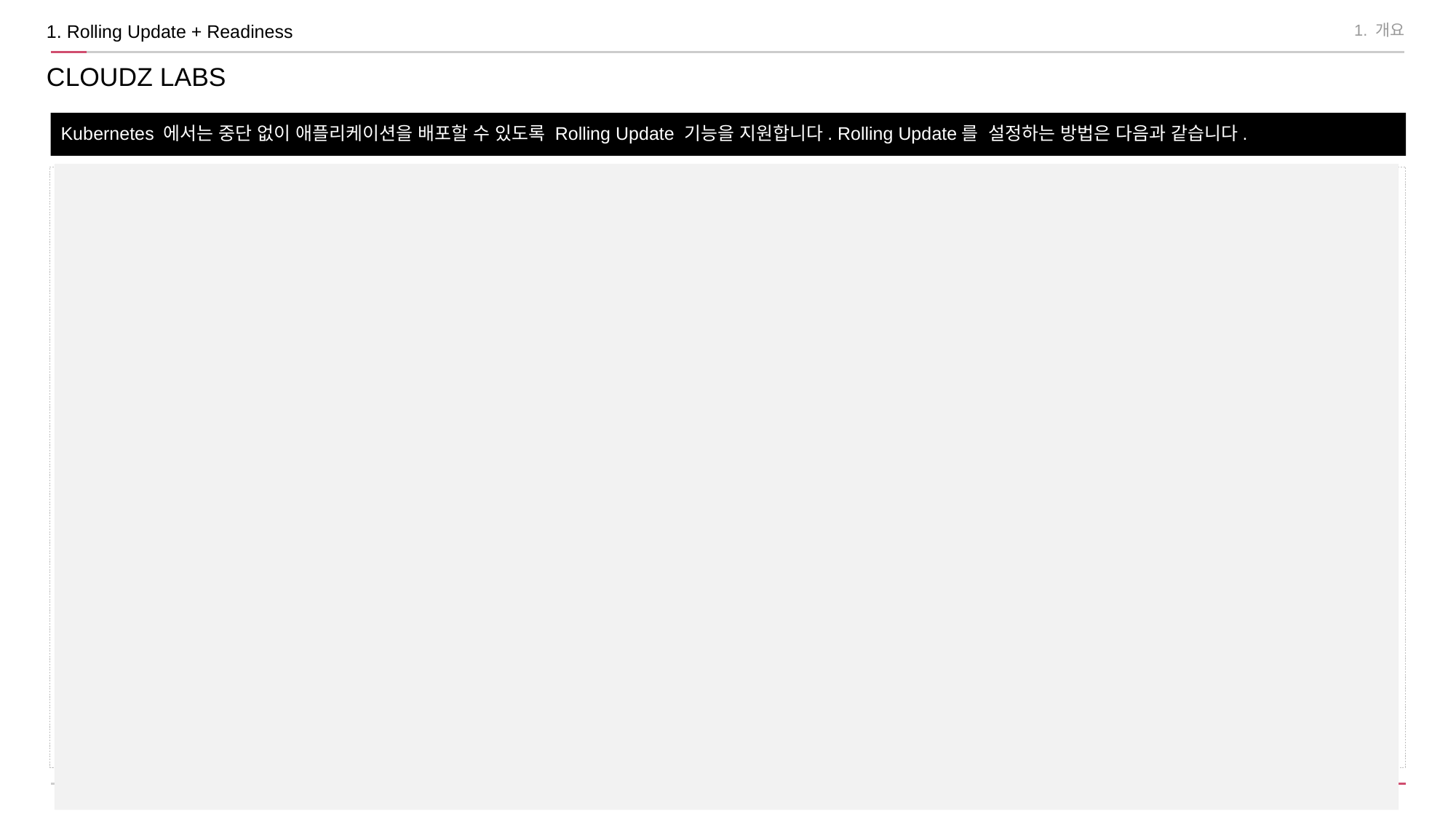

1. Rolling Update + Readiness
1. 개요
CLOUDZ LABS
Kubernetes 에서는 중단 없이 애플리케이션을 배포할 수 있도록 Rolling Update 기능을 지원합니다. Rolling Update를  설정하는 방법은 다음과 같습니다.
apiVersion: apps/v1beta2 # for versions before 1.8.0 use apps/v1beta1
kind: Deployment
metadata:
  name: awesome-media-backend-deployment
  labels:
    app: awesome-media-backend
spec:
  replicas: 1
  strategy:
    type: RollingUpdate
  selector:
    matchLabels:
      app: awesome-media-backend
  template:
    metadata:
      labels:
        app: awesome-media-backend
    spec:
      containers:
      - name: awesome-media-backend
        image: dtlabs/awesome-media-backend:1.0
        ports:
        - containerPort: 8090
        imagePullPolicy: Always
        readinessProbe:
          httpGet:
            path: /v1/promotions
            port: 8090
          periodSeconds: 10
        resources:
          requests:
            memory: "256Mi"
            cpu: "50m"
          limits:
            memory: "1Gi"
            cpu: "1"